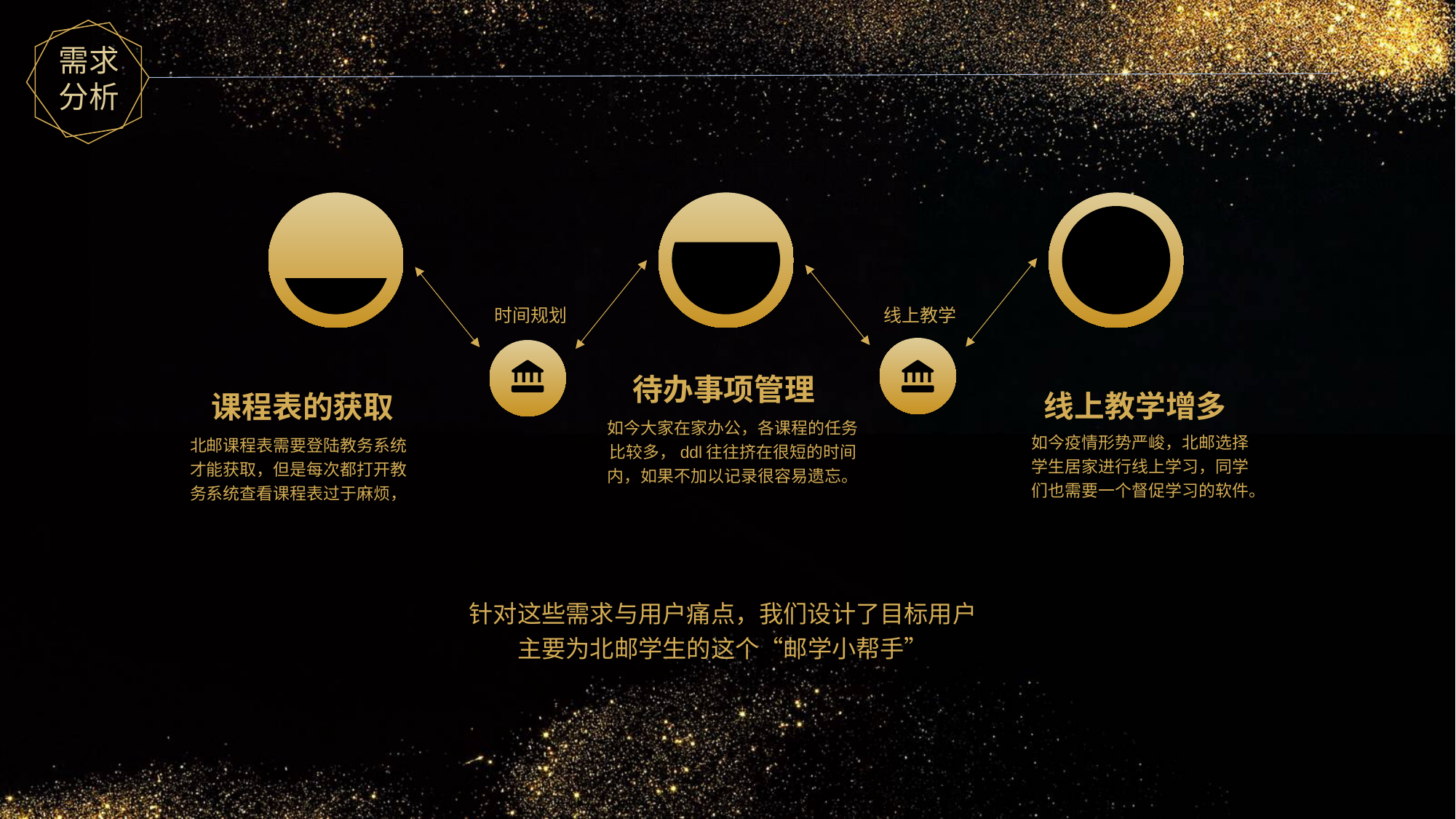

需求分析

时间规划
线上教学

待办事项管理
如今大家在家办公，各课程的任务比较多，ddl往往挤在很短的时间内，如果不加以记录很容易遗忘。
线上教学增多
课程表的获取
如今疫情形势严峻，北邮选择学生居家进行线上学习，同学们也需要一个督促学习的软件。
北邮课程表需要登陆教务系统才能获取，但是每次都打开教务系统查看课程表过于麻烦，
针对这些需求与用户痛点，我们设计了目标用户
主要为北邮学生的这个“邮学小帮手”